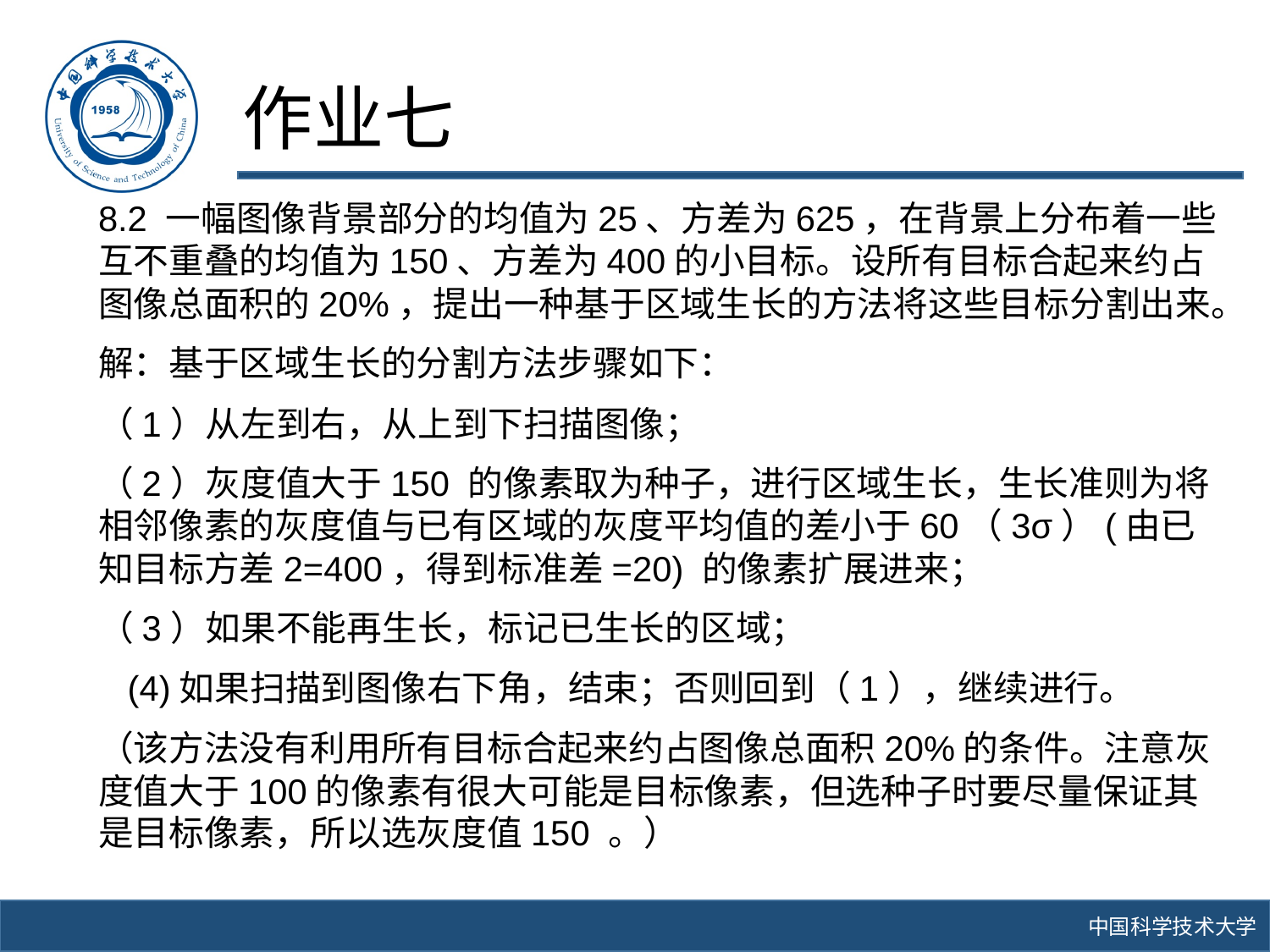

# 作业七
8.2 一幅图像背景部分的均值为25、方差为625，在背景上分布着一些互不重叠的均值为150、方差为400的小目标。设所有目标合起来约占图像总面积的20%，提出一种基于区域生长的方法将这些目标分割出来。
解：基于区域生长的分割方法步骤如下：
（1）从左到右，从上到下扫描图像；
（2）灰度值大于150 的像素取为种子，进行区域生长，生长准则为将相邻像素的灰度值与已有区域的灰度平均值的差小于60（3σ）(由已知目标方差2=400，得到标准差=20) 的像素扩展进来；
（3）如果不能再生长，标记已生长的区域；
   (4)如果扫描到图像右下角，结束；否则回到（1），继续进行。
（该方法没有利用所有目标合起来约占图像总面积20%的条件。注意灰度值大于100的像素有很大可能是目标像素，但选种子时要尽量保证其是目标像素，所以选灰度值150 。）